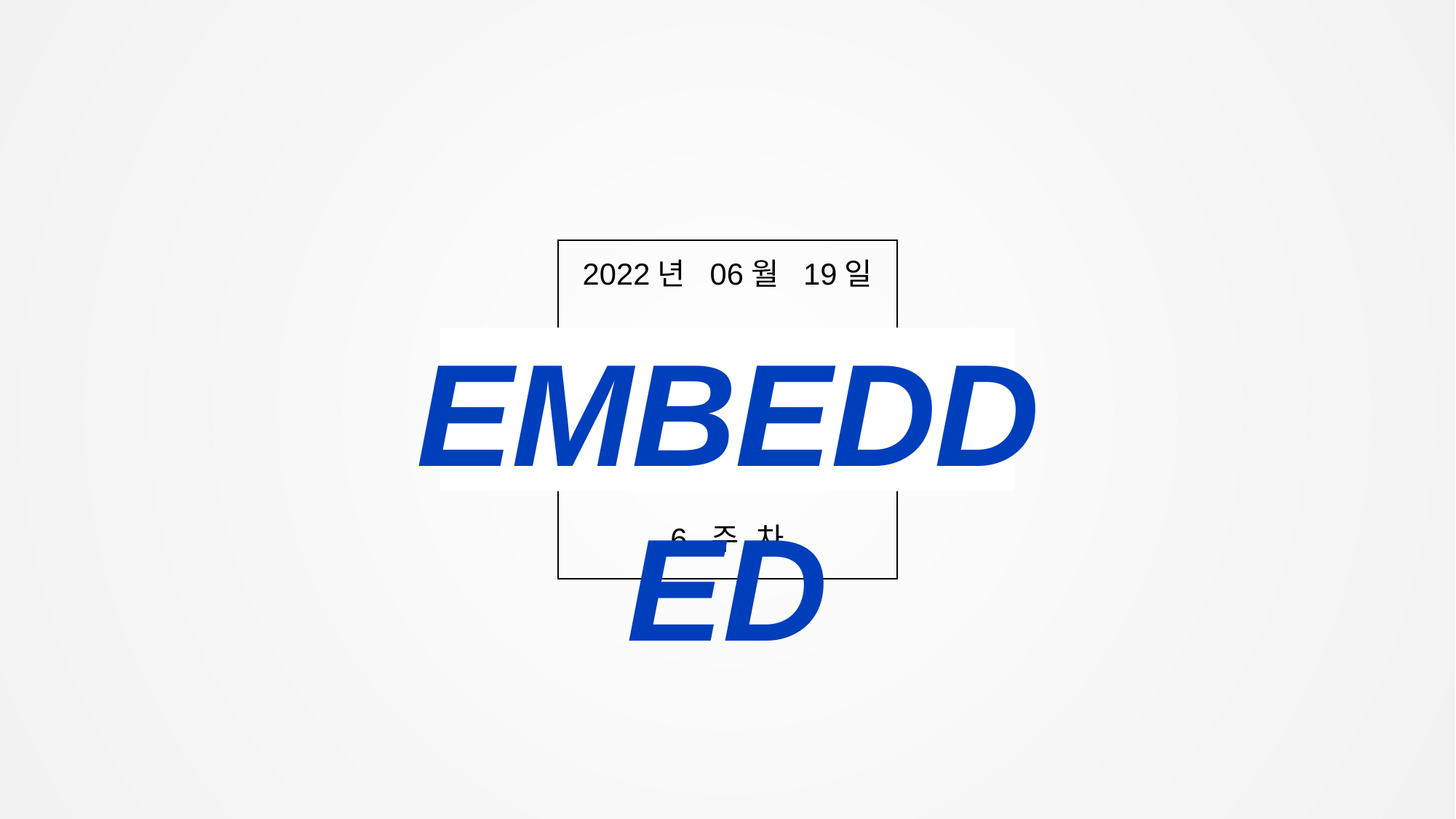

2022년  06월  19일
EMBEDDED

6  주  차